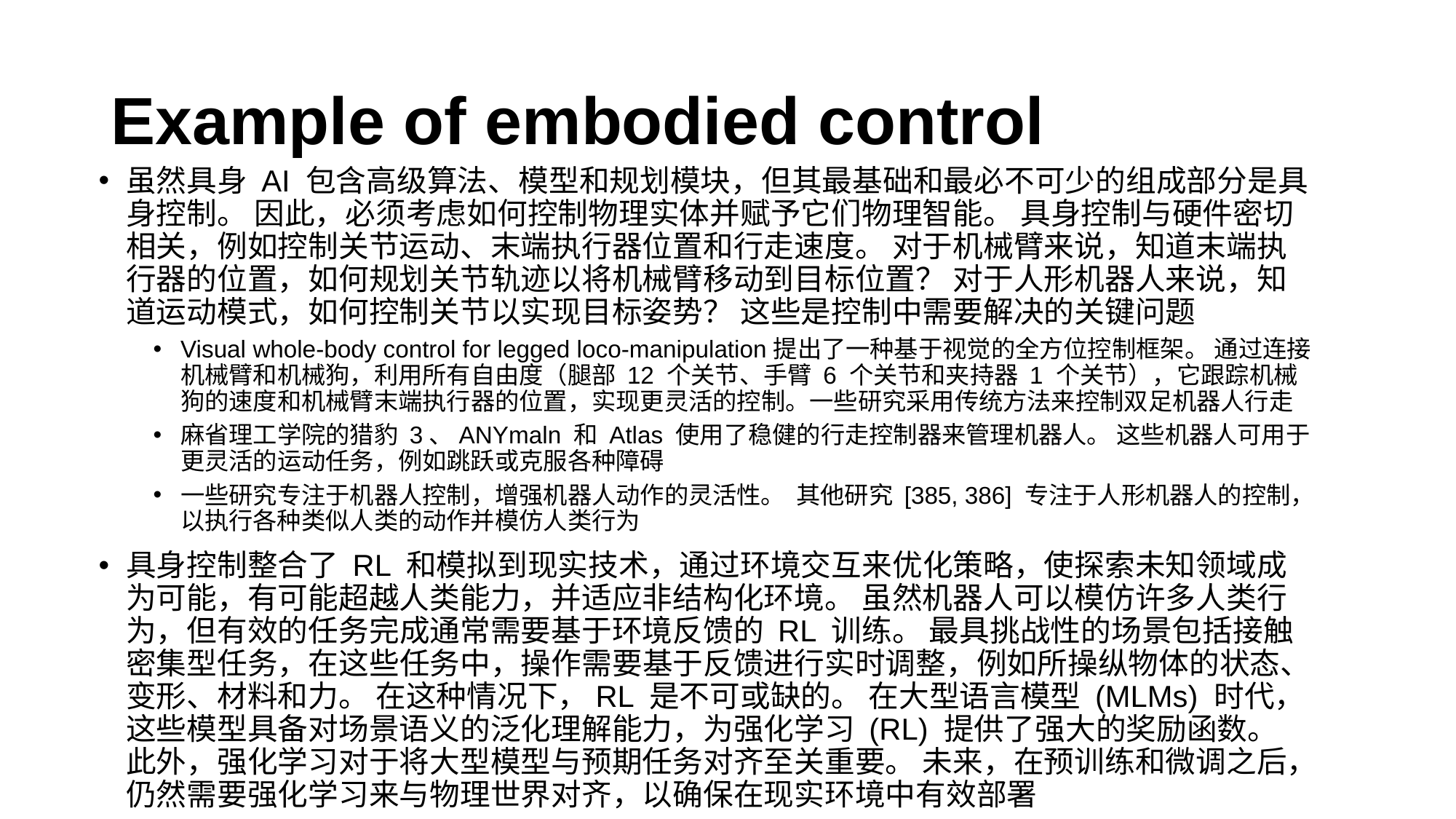

# Example of embodied control
虽然具身 AI 包含高级算法、模型和规划模块，但其最基础和最必不可少的组成部分是具身控制。 因此，必须考虑如何控制物理实体并赋予它们物理智能。 具身控制与硬件密切相关，例如控制关节运动、末端执行器位置和行走速度。 对于机械臂来说，知道末端执行器的位置，如何规划关节轨迹以将机械臂移动到目标位置？ 对于人形机器人来说，知道运动模式，如何控制关节以实现目标姿势？ 这些是控制中需要解决的关键问题
Visual whole-body control for legged loco-manipulation提出了一种基于视觉的全方位控制框架。 通过连接机械臂和机械狗，利用所有自由度（腿部 12 个关节、手臂 6 个关节和夹持器 1 个关节），它跟踪机械狗的速度和机械臂末端执行器的位置，实现更灵活的控制。一些研究采用传统方法来控制双足机器人行走
麻省理工学院的猎豹 3、ANYmaln 和 Atlas 使用了稳健的行走控制器来管理机器人。 这些机器人可用于更灵活的运动任务，例如跳跃或克服各种障碍
一些研究专注于机器人控制，增强机器人动作的灵活性。  其他研究 [385, 386] 专注于人形机器人的控制，以执行各种类似人类的动作并模仿人类行为
具身控制整合了 RL 和模拟到现实技术，通过环境交互来优化策略，使探索未知领域成为可能，有可能超越人类能力，并适应非结构化环境。 虽然机器人可以模仿许多人类行为，但有效的任务完成通常需要基于环境反馈的 RL 训练。 最具挑战性的场景包括接触密集型任务，在这些任务中，操作需要基于反馈进行实时调整，例如所操纵物体的状态、变形、材料和力。 在这种情况下，RL 是不可或缺的。 在大型语言模型 (MLMs) 时代，这些模型具备对场景语义的泛化理解能力，为强化学习 (RL) 提供了强大的奖励函数。 此外，强化学习对于将大型模型与预期任务对齐至关重要。 未来，在预训练和微调之后，仍然需要强化学习来与物理世界对齐，以确保在现实环境中有效部署